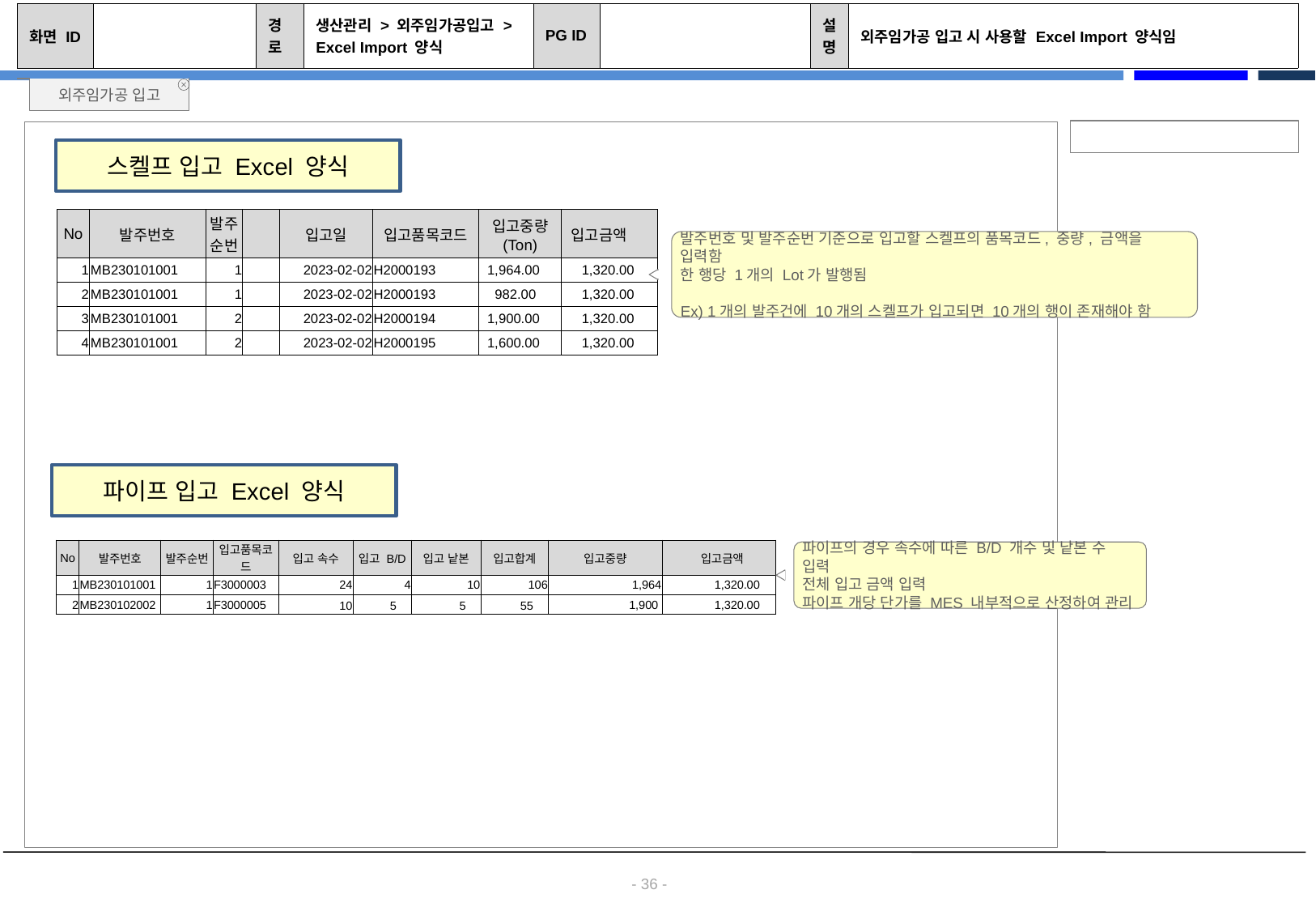

| 화면 ID |  | 경로 | 생산관리 > 외주임가공입고 > Excel Import 양식 | PG ID |  | 설명 | 외주임가공 입고 시 사용할 Excel Import 양식임 |
| --- | --- | --- | --- | --- | --- | --- | --- |
외주임가공 입고

스켈프 입고 Excel 양식
| No | 발주번호 | 발주순번 |  | 입고일 | 입고품목코드 | 입고중량 (Ton) | 입고금액 |
| --- | --- | --- | --- | --- | --- | --- | --- |
| 1 | MB230101001 | 1 |  | 2023-02-02 | H2000193 | 1,964.00 | 1,320.00 |
| 2 | MB230101001 | 1 |  | 2023-02-02 | H2000193 | 982.00 | 1,320.00 |
| 3 | MB230101001 | 2 |  | 2023-02-02 | H2000194 | 1,900.00 | 1,320.00 |
| 4 | MB230101001 | 2 |  | 2023-02-02 | H2000195 | 1,600.00 | 1,320.00 |
발주번호 및 발주순번 기준으로 입고할 스켈프의 품목코드, 중량, 금액을 입력함
한 행당 1개의 Lot가 발행됨

Ex) 1개의 발주건에 10개의 스켈프가 입고되면 10개의 행이 존재해야 함

파이프 입고 Excel 양식
| No | 발주번호 | 발주순번 | 입고품목코드 | 입고 속수 | 입고 B/D | 입고 낱본 | 입고합계 | 입고중량 | 입고금액 |
| --- | --- | --- | --- | --- | --- | --- | --- | --- | --- |
| 1 | MB230101001 | 1 | F3000003 | 24 | 4 | 10 | 106 | 1,964 | 1,320.00 |
| 2 | MB230102002 | 1 | F3000005 | 10 | 5 | 5 | 55 | 1,900 | 1,320.00 |
파이프의 경우 속수에 따른 B/D 개수 및 낱본 수 입력
전체 입고 금액 입력
파이프 개당 단가를 MES 내부적으로 산정하여 관리